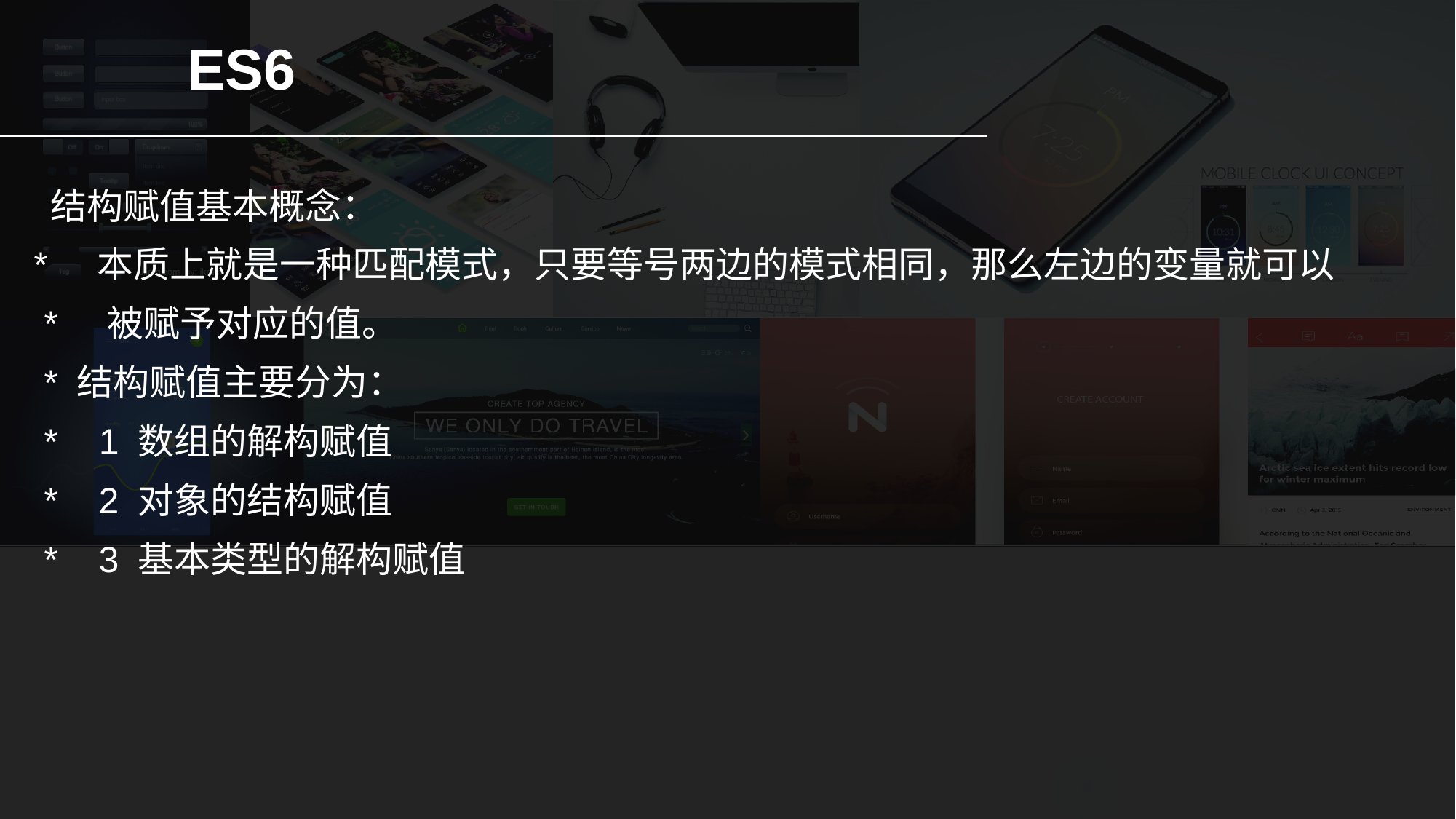

ES6

 结构赋值基本概念：
*    本质上就是一种匹配模式，只要等号两边的模式相同，那么左边的变量就可以
 *    被赋予对应的值。
 * 结构赋值主要分为：
 *    1 数组的解构赋值
 *    2 对象的结构赋值
 *    3 基本类型的解构赋值